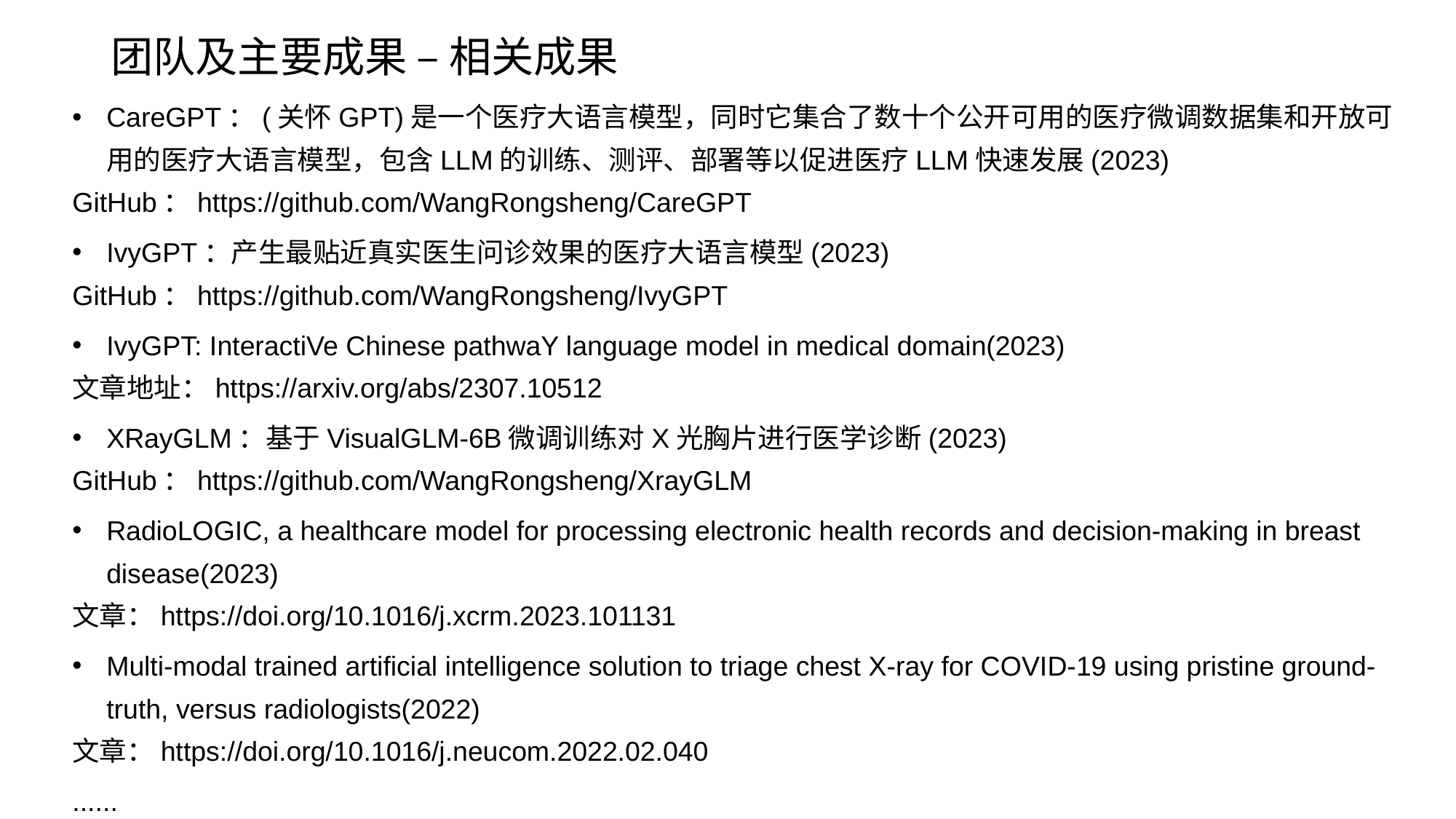

# 团队及主要成果 – 相关成果
05
CareGPT：(关怀GPT)是一个医疗大语言模型，同时它集合了数十个公开可用的医疗微调数据集和开放可用的医疗大语言模型，包含LLM的训练、测评、部署等以促进医疗LLM快速发展(2023)
GitHub：https://github.com/WangRongsheng/CareGPT
IvyGPT：产生最贴近真实医生问诊效果的医疗大语言模型(2023)
GitHub：https://github.com/WangRongsheng/IvyGPT
IvyGPT: InteractiVe Chinese pathwaY language model in medical domain(2023)
文章地址：https://arxiv.org/abs/2307.10512
XRayGLM：基于VisualGLM-6B微调训练对X光胸片进行医学诊断(2023)
GitHub：https://github.com/WangRongsheng/XrayGLM
RadioLOGIC, a healthcare model for processing electronic health records and decision-making in breast disease(2023)
文章：https://doi.org/10.1016/j.xcrm.2023.101131
Multi-modal trained artificial intelligence solution to triage chest X-ray for COVID-19 using pristine ground-truth, versus radiologists(2022)
文章：https://doi.org/10.1016/j.neucom.2022.02.040
......